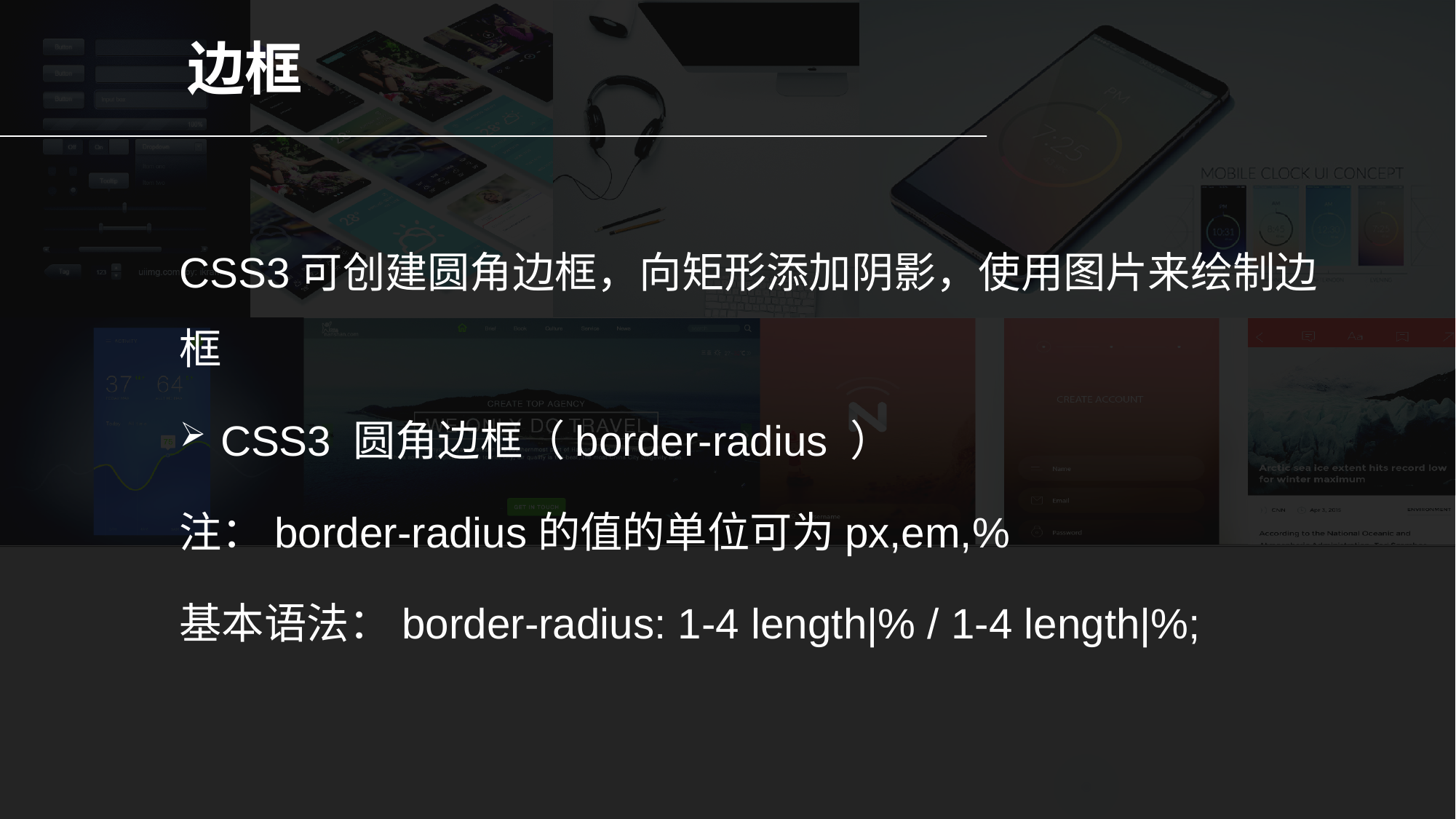

边框
CSS3可创建圆角边框，向矩形添加阴影，使用图片来绘制边框
CSS3 圆角边框（border-radius ）
注：border-radius的值的单位可为px,em,%
基本语法：border-radius: 1-4 length|% / 1-4 length|%;